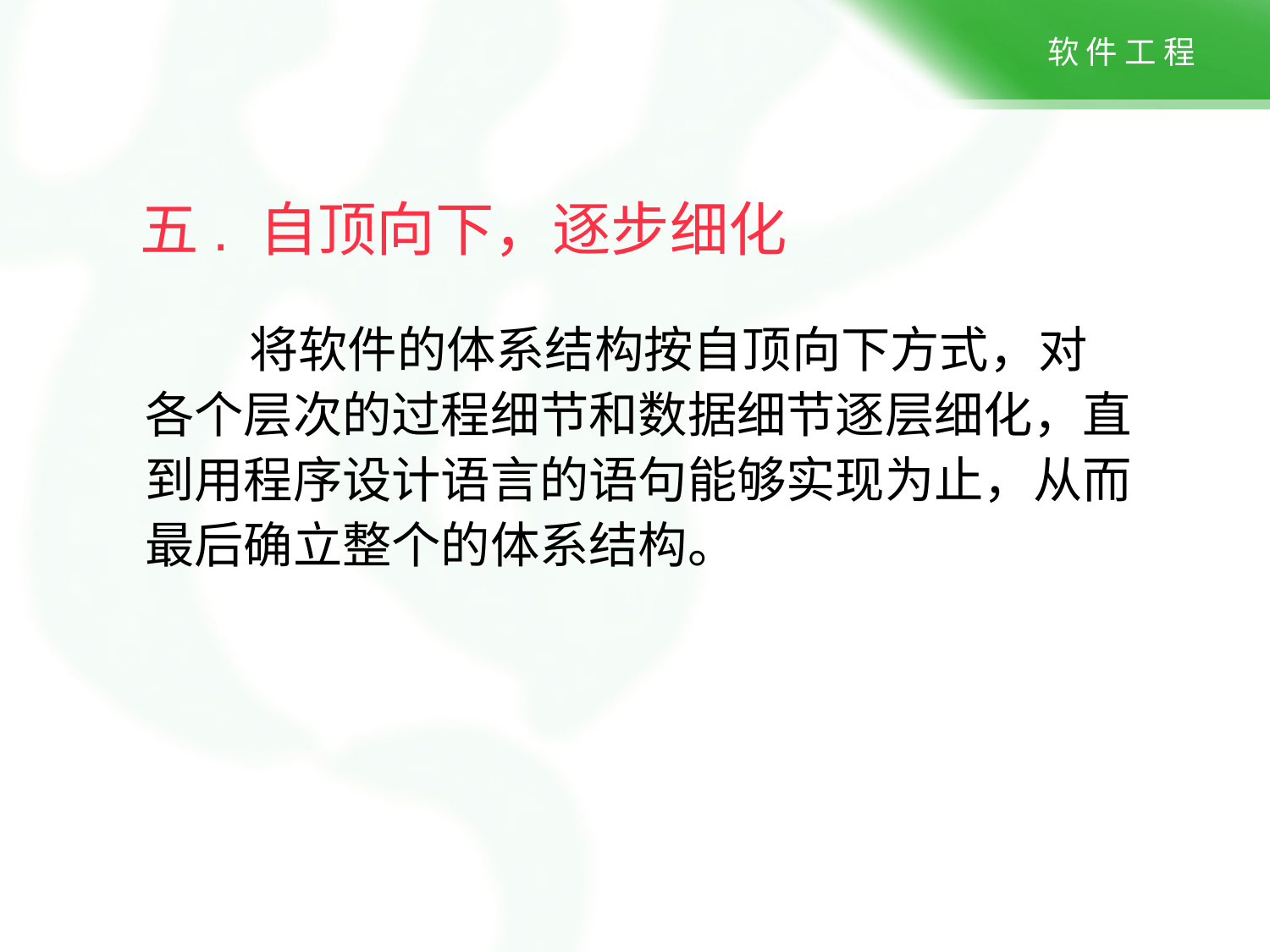

# 五. 自顶向下，逐步细化
　　　将软件的体系结构按自顶向下方式，对各个层次的过程细节和数据细节逐层细化，直到用程序设计语言的语句能够实现为止，从而最后确立整个的体系结构。